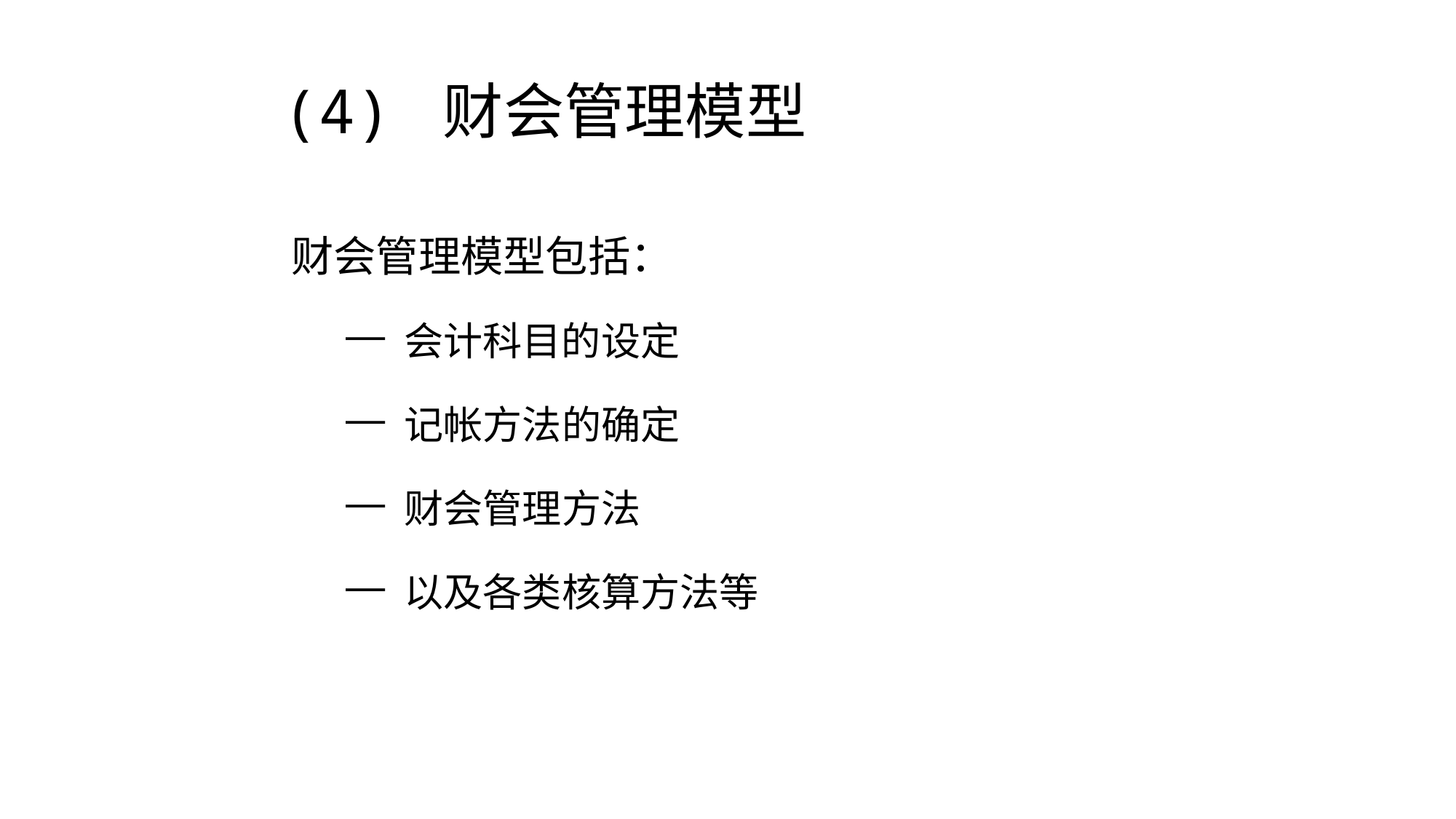

# (4) 财会管理模型
财会管理模型包括：
 会计科目的设定
 记帐方法的确定
 财会管理方法
 以及各类核算方法等